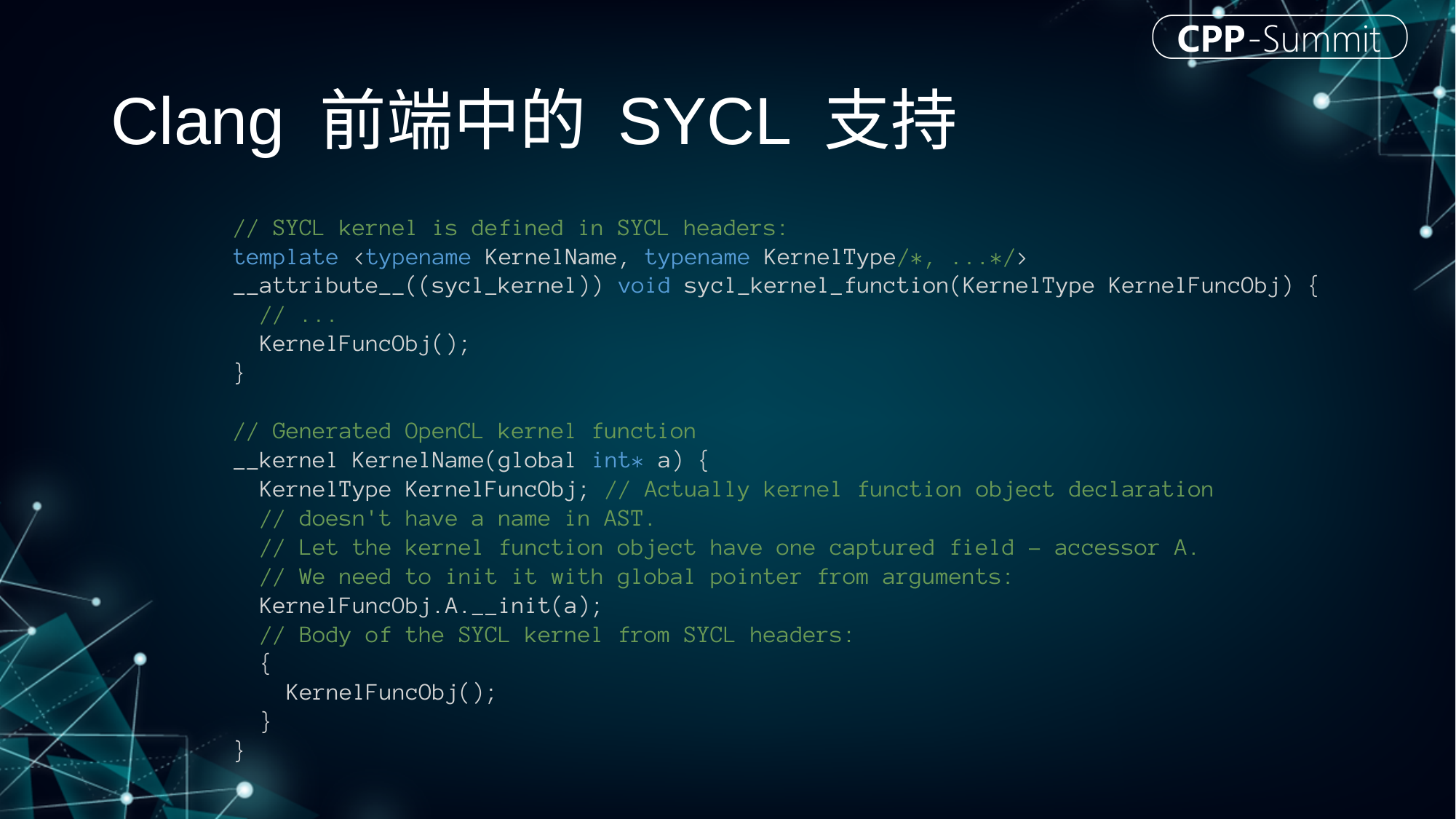

# Clang 前端中的 SYCL 支持
// SYCL kernel is defined in SYCL headers:
template <typename KernelName, typename KernelType/*, ...*/>
__attribute__((sycl_kernel)) void sycl_kernel_function(KernelType KernelFuncObj) {
  // ...
  KernelFuncObj();
}
// Generated OpenCL kernel function
__kernel KernelName(global int* a) {
  KernelType KernelFuncObj; // Actually kernel function object declaration
  // doesn't have a name in AST.
  // Let the kernel function object have one captured field - accessor A.
  // We need to init it with global pointer from arguments:
  KernelFuncObj.A.__init(a);
  // Body of the SYCL kernel from SYCL headers:
  {
    KernelFuncObj();
  }
}